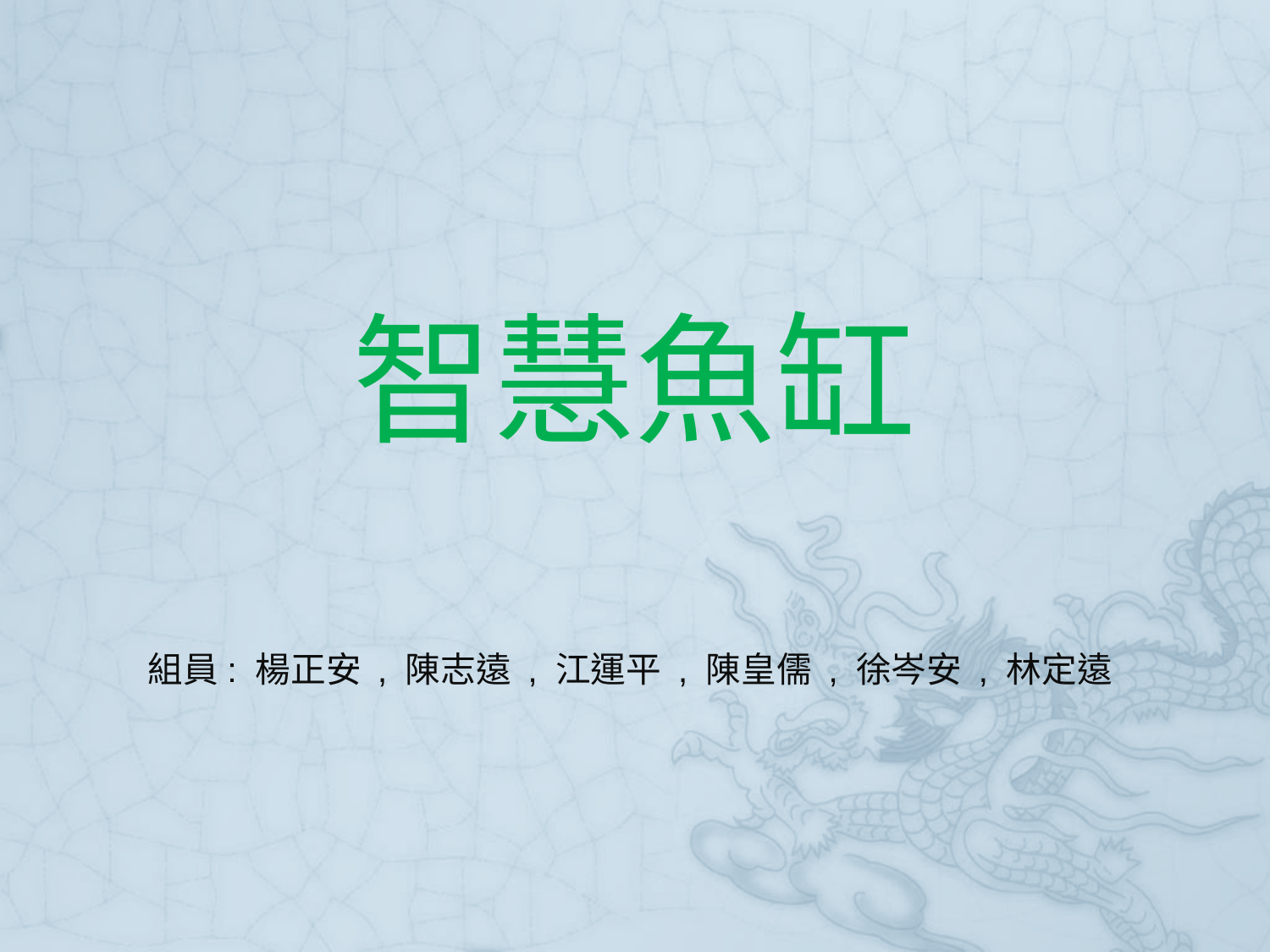

# 智慧魚缸

組員: 楊正安 , 陳志遠 , 江運平 , 陳皇儒 , 徐岑安 , 林定遠